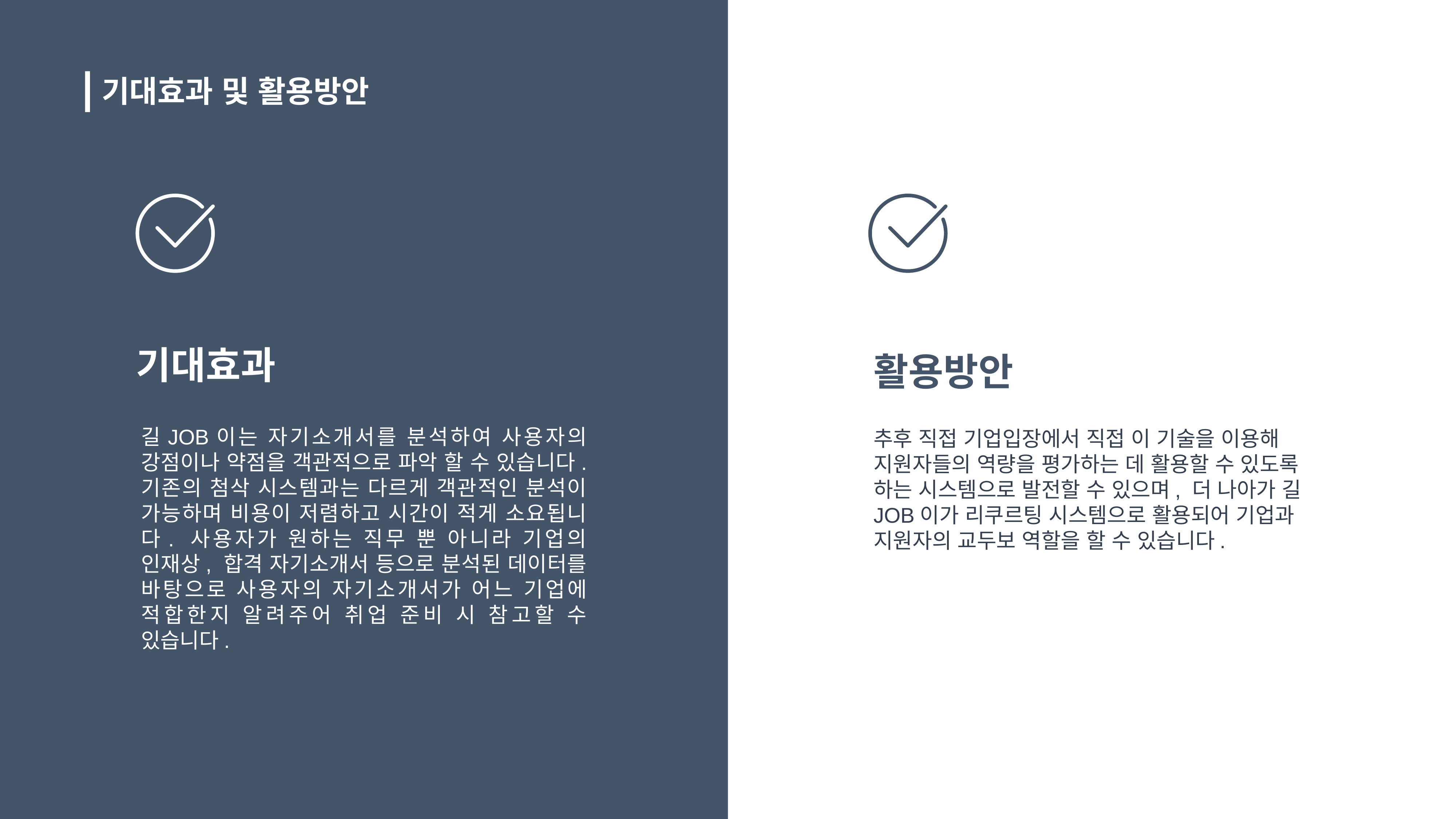

기대효과 및 활용방안

기대효과
활용방안
길JOB이는 자기소개서를 분석하여 사용자의 강점이나 약점을 객관적으로 파악 할 수 있습니다. 기존의 첨삭 시스템과는 다르게 객관적인 분석이 가능하며 비용이 저렴하고 시간이 적게 소요됩니다. 사용자가 원하는 직무 뿐 아니라 기업의 인재상, 합격 자기소개서 등으로 분석된 데이터를 바탕으로 사용자의 자기소개서가 어느 기업에 적합한지 알려주어 취업 준비 시 참고할 수 있습니다.
추후 직접 기업입장에서 직접 이 기술을 이용해 지원자들의 역량을 평가하는 데 활용할 수 있도록 하는 시스템으로 발전할 수 있으며, 더 나아가 길JOB이가 리쿠르팅 시스템으로 활용되어 기업과 지원자의 교두보 역할을 할 수 있습니다.